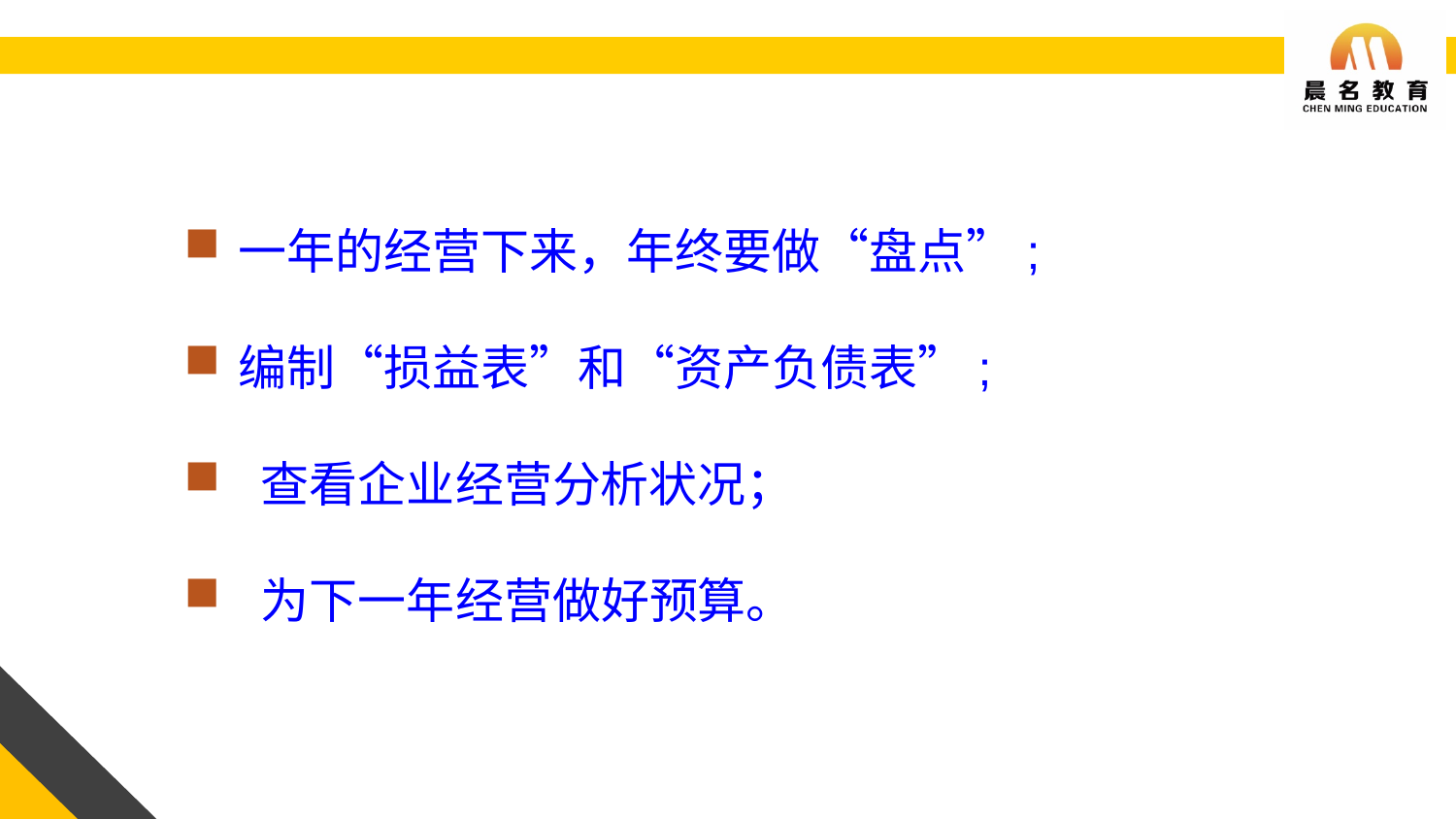

一年的经营下来，年终要做“盘点”;

编制“损益表”和“资产负债表”;

 查看企业经营分析状况；

 为下一年经营做好预算。